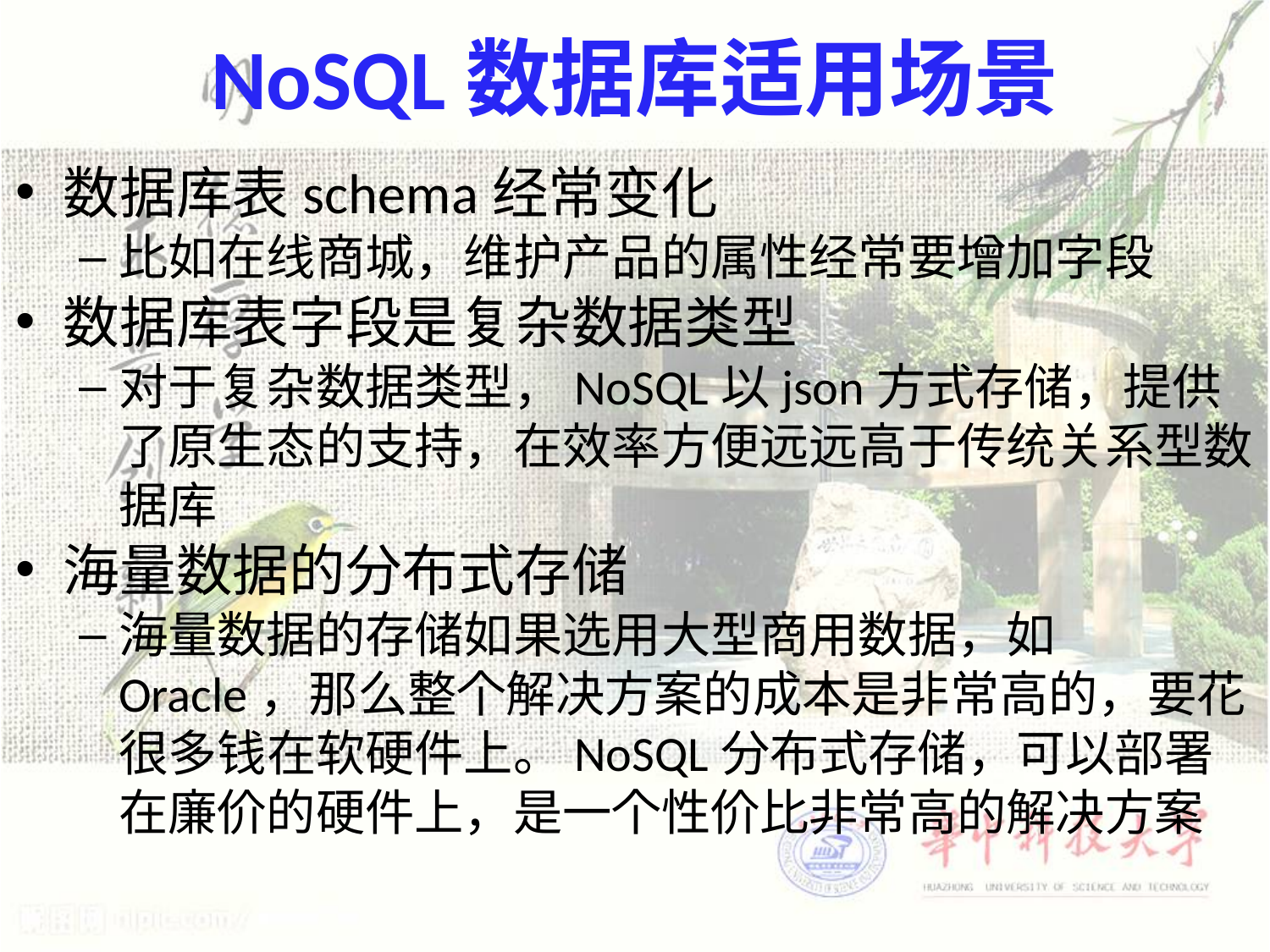

# NoSQL数据库适用场景
数据库表schema经常变化
比如在线商城，维护产品的属性经常要增加字段
数据库表字段是复杂数据类型
对于复杂数据类型，NoSQL以json方式存储，提供了原生态的支持，在效率方便远远高于传统关系型数据库
海量数据的分布式存储
海量数据的存储如果选用大型商用数据，如Oracle，那么整个解决方案的成本是非常高的，要花很多钱在软硬件上。NoSQL分布式存储，可以部署在廉价的硬件上，是一个性价比非常高的解决方案